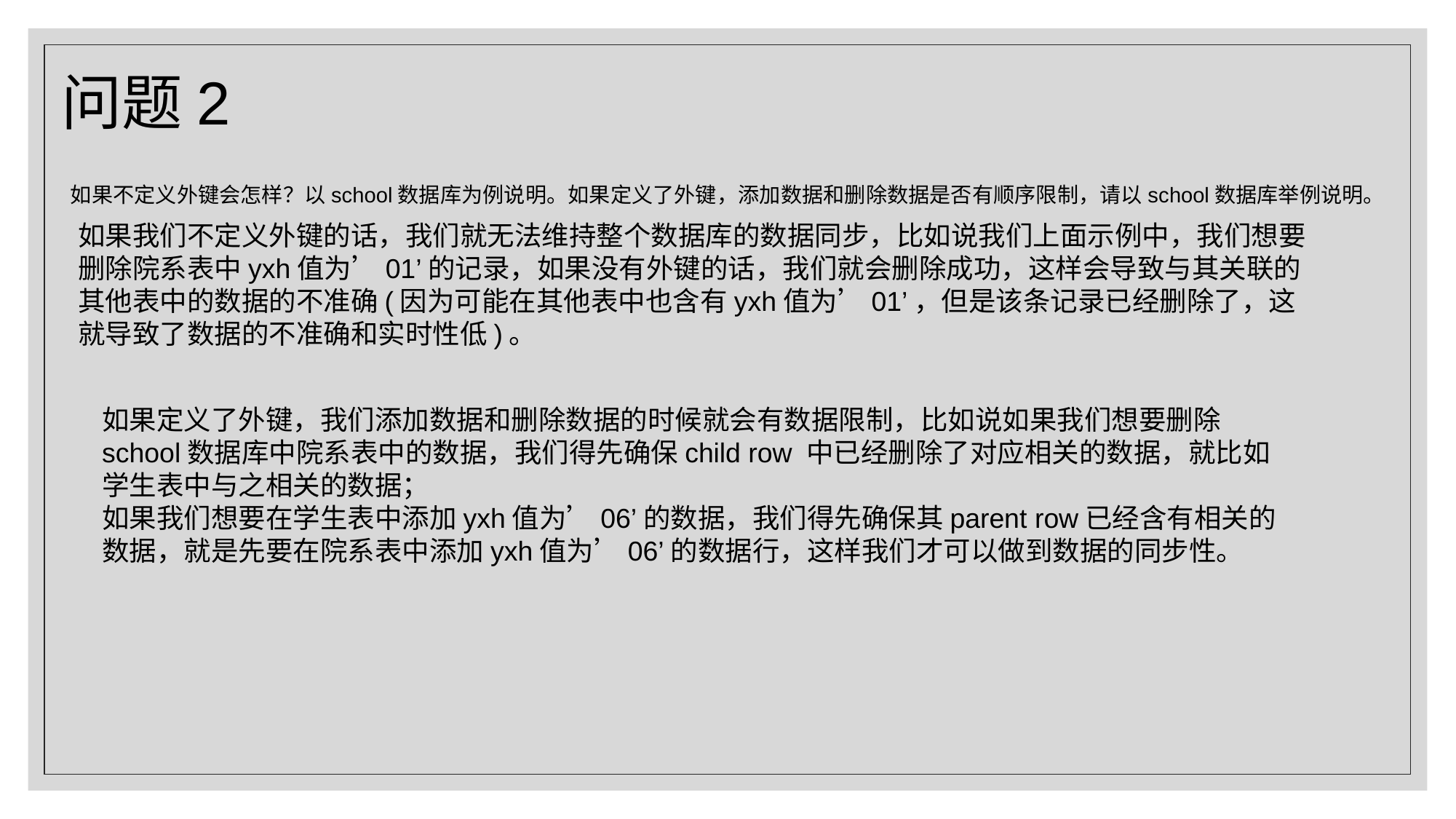

问题2
如果不定义外键会怎样？以school数据库为例说明。如果定义了外键，添加数据和删除数据是否有顺序限制，请以school数据库举例说明。
如果我们不定义外键的话，我们就无法维持整个数据库的数据同步，比如说我们上面示例中，我们想要删除院系表中yxh值为’01’的记录，如果没有外键的话，我们就会删除成功，这样会导致与其关联的其他表中的数据的不准确(因为可能在其他表中也含有yxh值为’01’，但是该条记录已经删除了，这就导致了数据的不准确和实时性低)。
如果定义了外键，我们添加数据和删除数据的时候就会有数据限制，比如说如果我们想要删除school数据库中院系表中的数据，我们得先确保child row 中已经删除了对应相关的数据，就比如学生表中与之相关的数据；
如果我们想要在学生表中添加yxh值为’06’的数据，我们得先确保其parent row已经含有相关的数据，就是先要在院系表中添加yxh值为’06’的数据行，这样我们才可以做到数据的同步性。